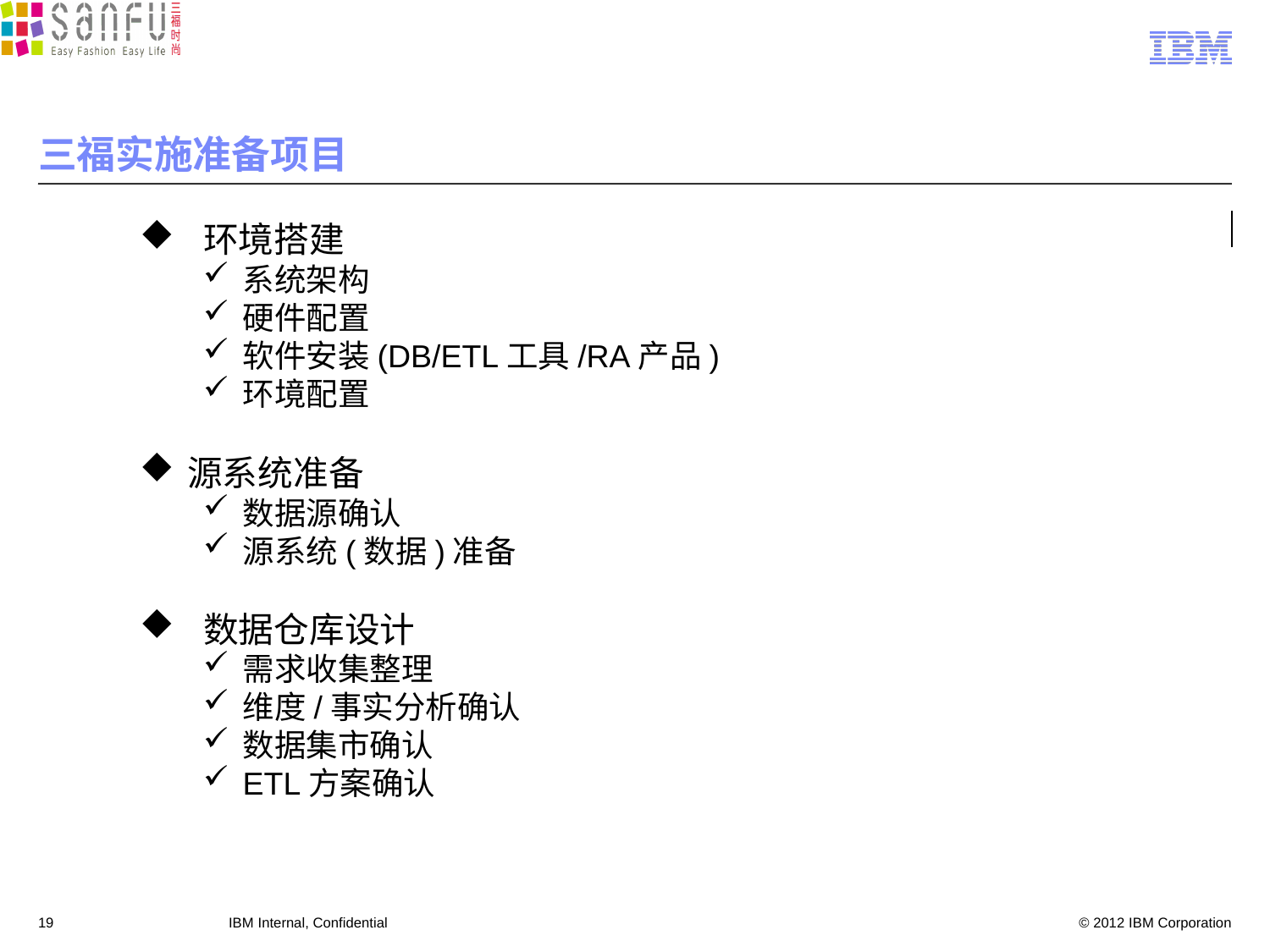

# 三福实施准备项目
 环境搭建
系统架构
硬件配置
软件安装(DB/ETL工具/RA产品)
环境配置

源系统准备
数据源确认
源系统(数据)准备

 数据仓库设计
需求收集整理
维度/事实分析确认
数据集市确认
ETL方案确认

19
IBM Internal, Confidential